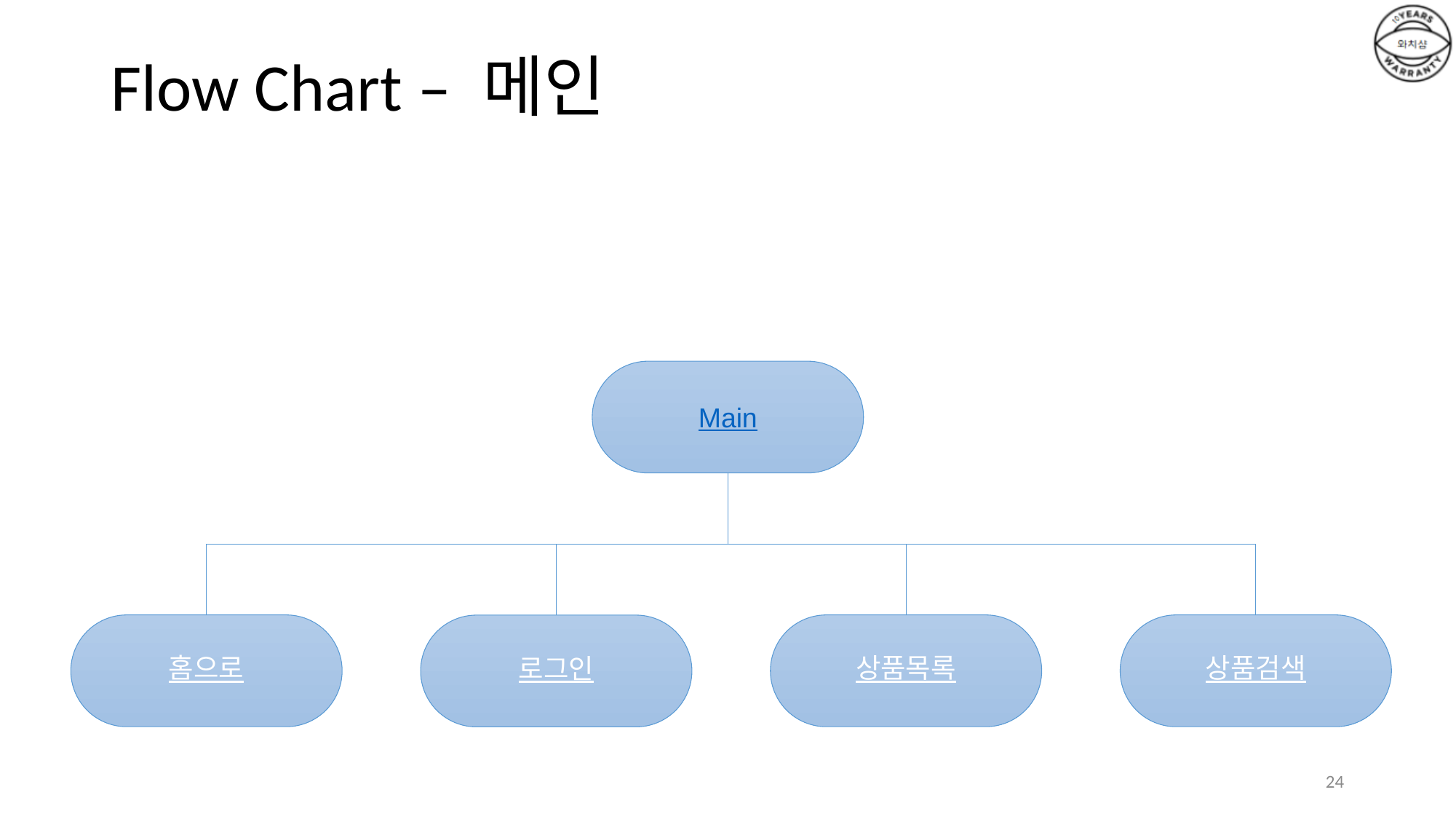

# Flow Chart – 메인
Main
홈으로
상품목록
상품검색
로그인
24